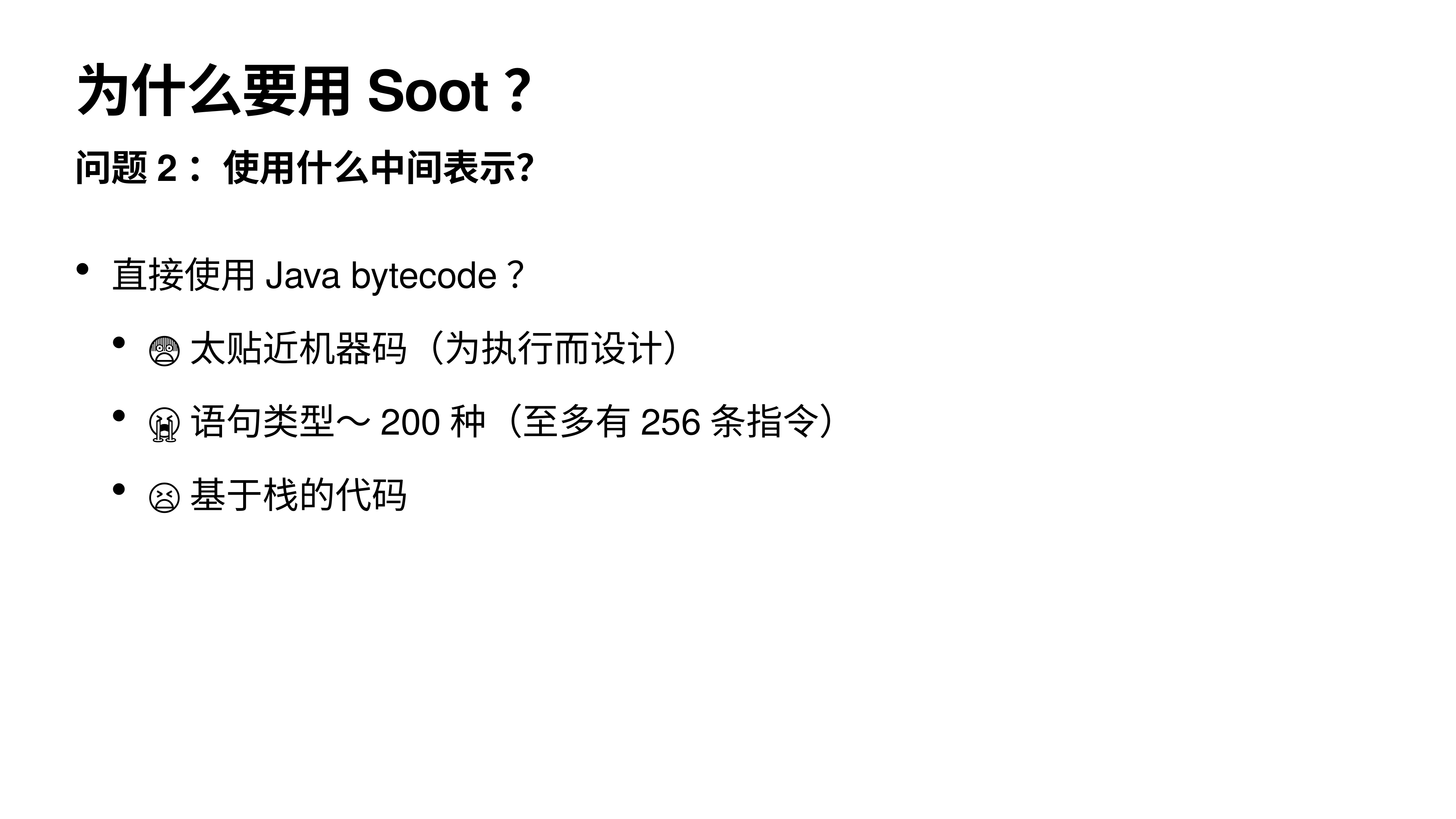

# 为什么要用Soot？
问题2：使用什么中间表示？
直接使用Java bytecode？
😨太贴近机器码（为执行而设计）
😭语句类型～200种（至多有256条指令）
😫基于栈的代码